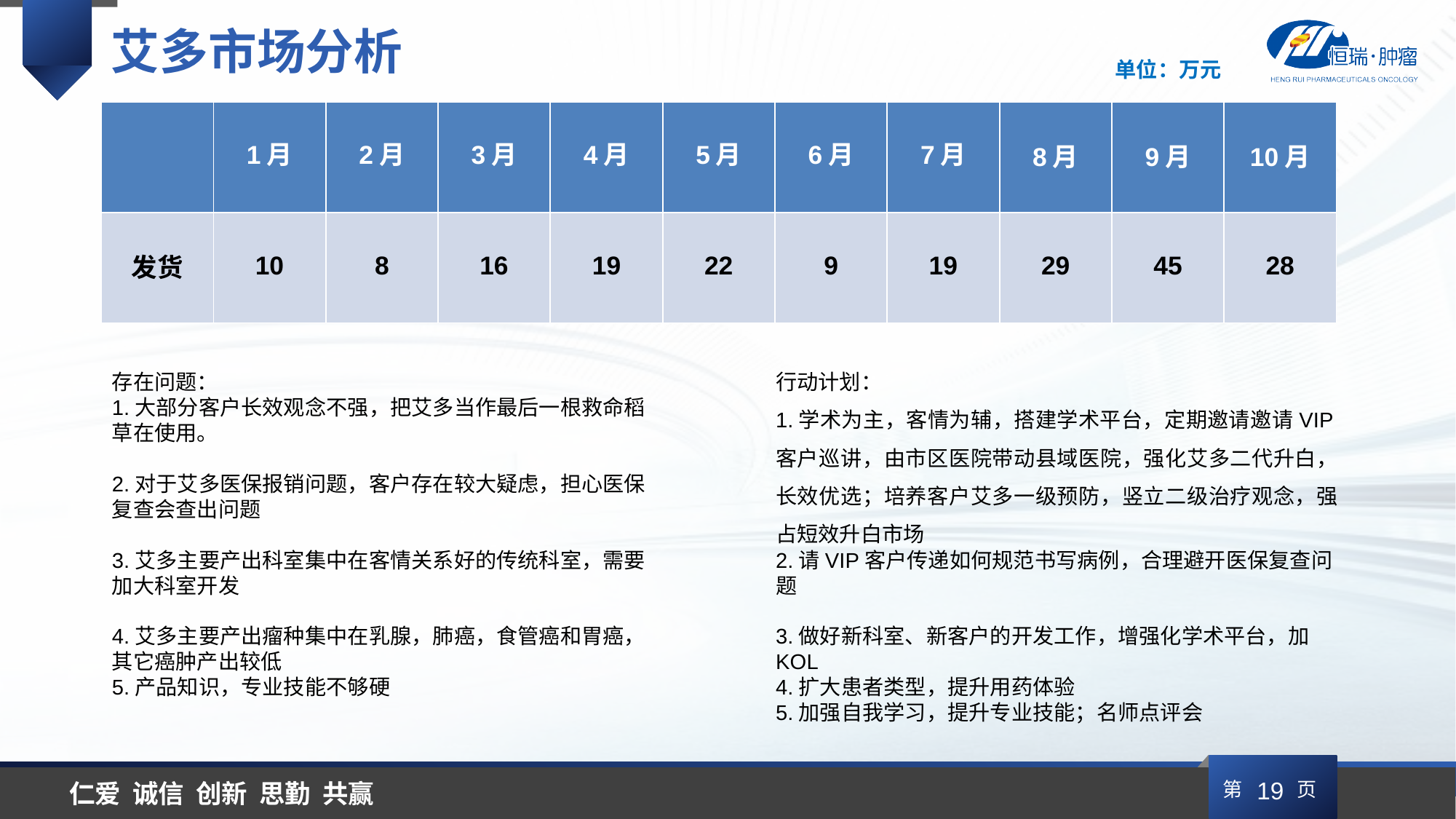

艾多市场分析
单位：万元
|  | 1月 | 2月 | 3月 | 4月 | 5月 | 6月 | 7月 | 8月 | 9月 | 10月 |
| --- | --- | --- | --- | --- | --- | --- | --- | --- | --- | --- |
| 发货 | 10 | 8 | 16 | 19 | 22 | 9 | 19 | 29 | 45 | 28 |
存在问题：
1.大部分客户长效观念不强，把艾多当作最后一根救命稻草在使用。

2.对于艾多医保报销问题，客户存在较大疑虑，担心医保复查会查出问题

3.艾多主要产出科室集中在客情关系好的传统科室，需要加大科室开发

4.艾多主要产出瘤种集中在乳腺，肺癌，食管癌和胃癌，其它癌肿产出较低
5.产品知识，专业技能不够硬
行动计划：
1.学术为主，客情为辅，搭建学术平台，定期邀请邀请VIP客户巡讲，由市区医院带动县域医院，强化艾多二代升白，长效优选；培养客户艾多一级预防，竖立二级治疗观念，强占短效升白市场
2.请VIP客户传递如何规范书写病例，合理避开医保复查问题

3.做好新科室、新客户的开发工作，增强化学术平台，加KOL
4.扩大患者类型，提升用药体验
5.加强自我学习，提升专业技能；名师点评会